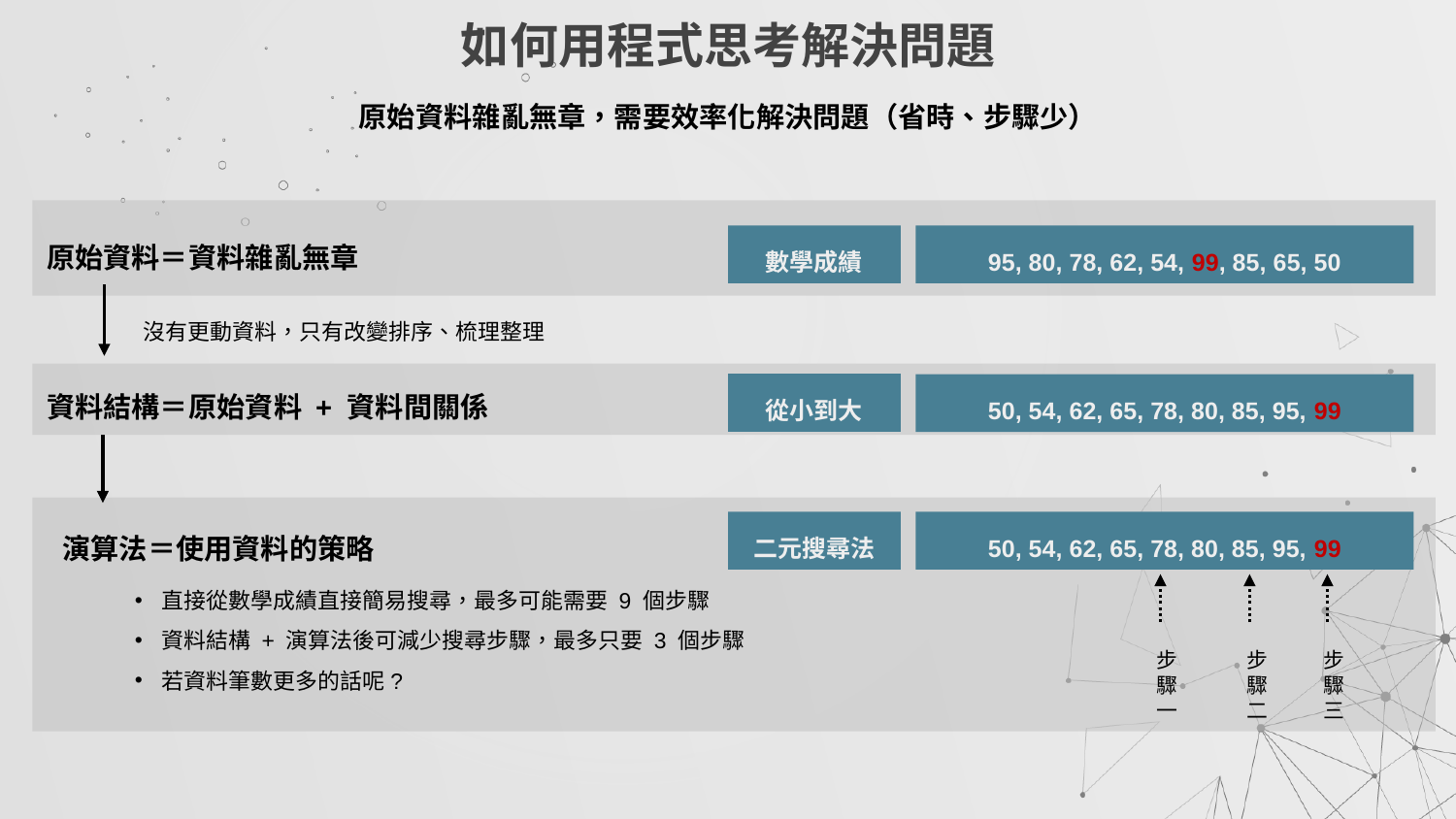

# 如何用程式思考解決問題
原始資料雜亂無章，需要效率化解決問題（省時、步驟少）

原始資料＝資料雜亂無章
數學成績
95, 80, 78, 62, 54, 99, 85, 65, 50
沒有更動資料，只有改變排序、梳理整理

資料結構＝原始資料 + 資料間關係
從小到大
50, 54, 62, 65, 78, 80, 85, 95, 99

演算法＝使用資料的策略
二元搜尋法
50, 54, 62, 65, 78, 80, 85, 95, 99
直接從數學成績直接簡易搜尋，最多可能需要 9 個步驟
資料結構 + 演算法後可減少搜尋步驟，最多只要 3 個步驟
若資料筆數更多的話呢?

步驟一
步驟二
步驟三